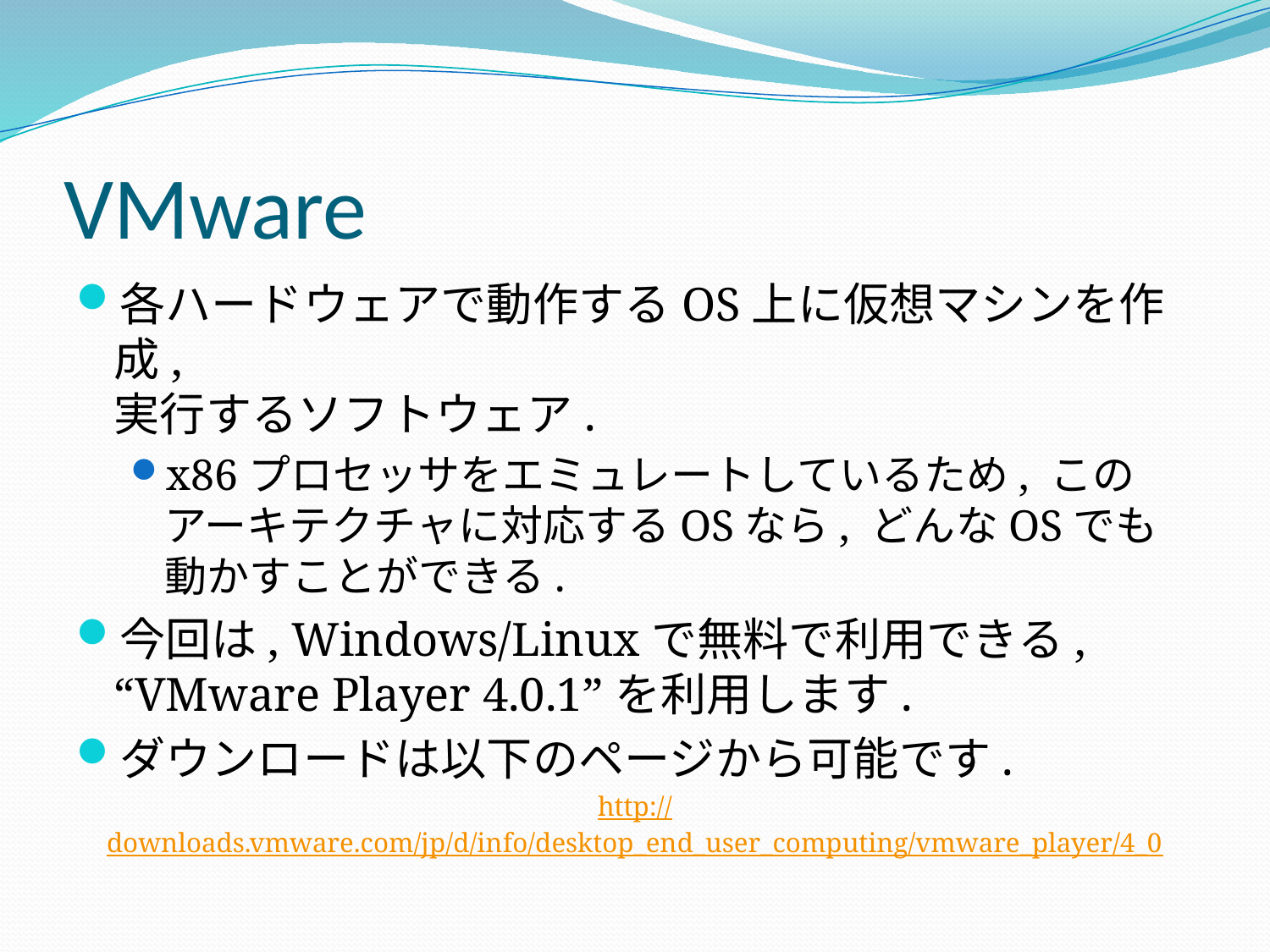

# VMware
各ハードウェアで動作するOS上に仮想マシンを作成,
実行するソフトウェア.
x86プロセッサをエミュレートしているため, このアーキテクチャに対応するOSなら, どんなOSでも動かすことができる.
今回は, Windows/Linuxで無料で利用できる, “VMware Player 4.0.1”を利用します.
ダウンロードは以下のページから可能です.
http://downloads.vmware.com/jp/d/info/desktop_end_user_computing/vmware_player/4_0